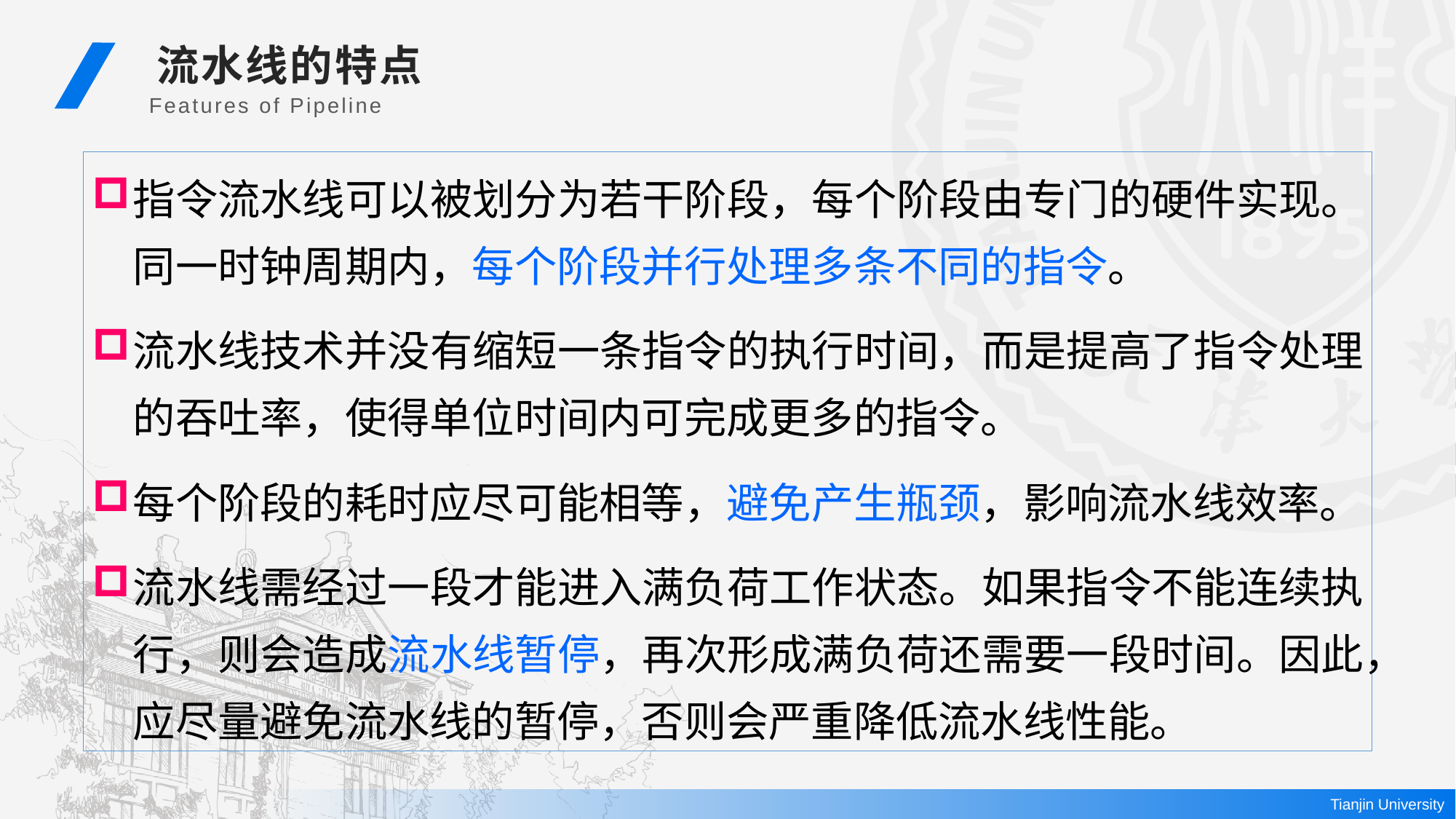

流水线的特点
Features of Pipeline
指令流水线可以被划分为若干阶段，每个阶段由专门的硬件实现。同一时钟周期内，每个阶段并行处理多条不同的指令。
流水线技术并没有缩短一条指令的执行时间，而是提高了指令处理的吞吐率，使得单位时间内可完成更多的指令。
每个阶段的耗时应尽可能相等，避免产生瓶颈，影响流水线效率。
流水线需经过一段才能进入满负荷工作状态。如果指令不能连续执行，则会造成流水线暂停，再次形成满负荷还需要一段时间。因此，应尽量避免流水线的暂停，否则会严重降低流水线性能。